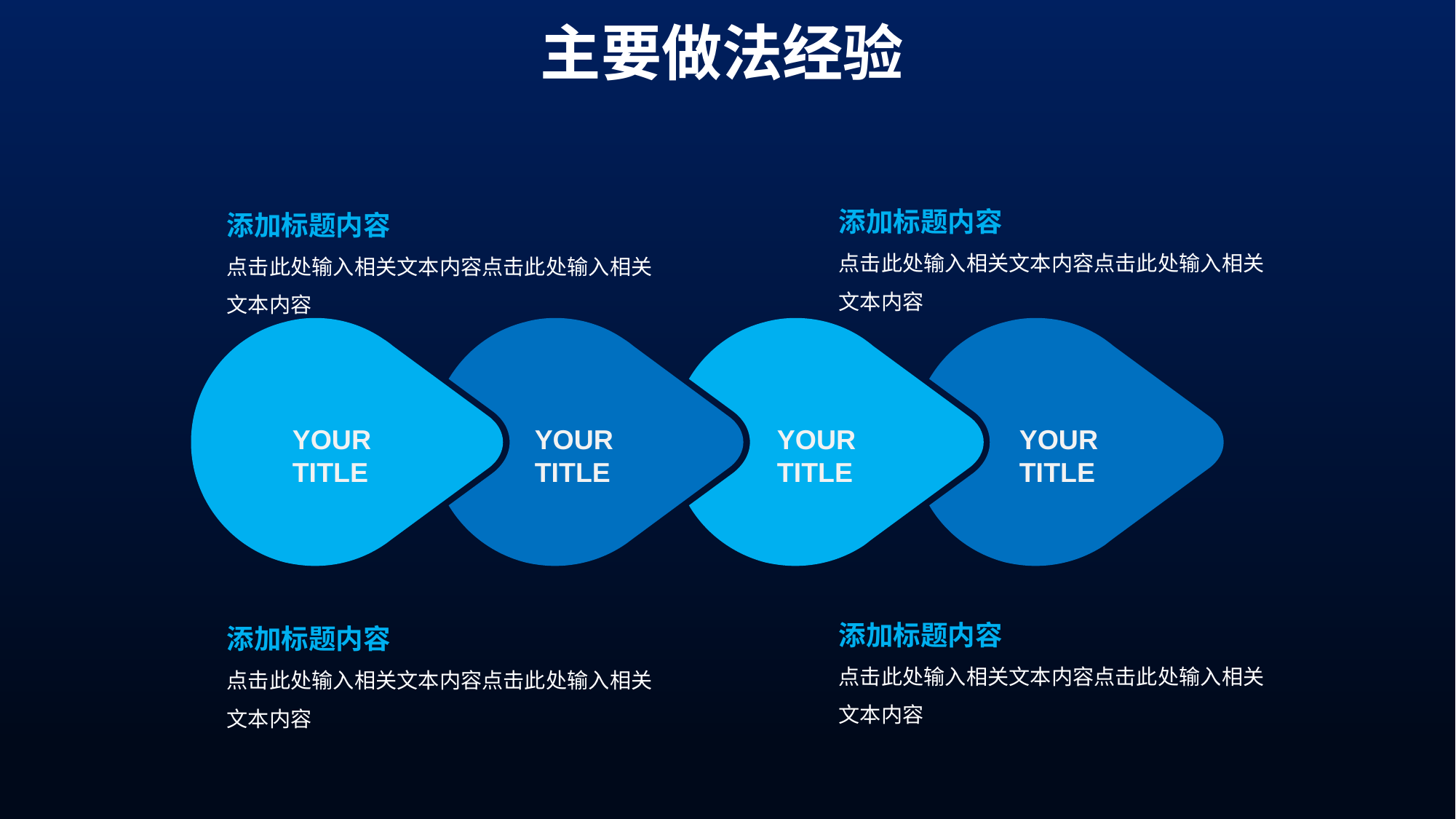

主要做法经验
添加标题内容
点击此处输入相关文本内容点击此处输入相关文本内容
添加标题内容
点击此处输入相关文本内容点击此处输入相关文本内容

YOUR TITLE
YOUR TITLE
YOUR TITLE
YOUR TITLE
添加标题内容
点击此处输入相关文本内容点击此处输入相关文本内容
添加标题内容
点击此处输入相关文本内容点击此处输入相关文本内容